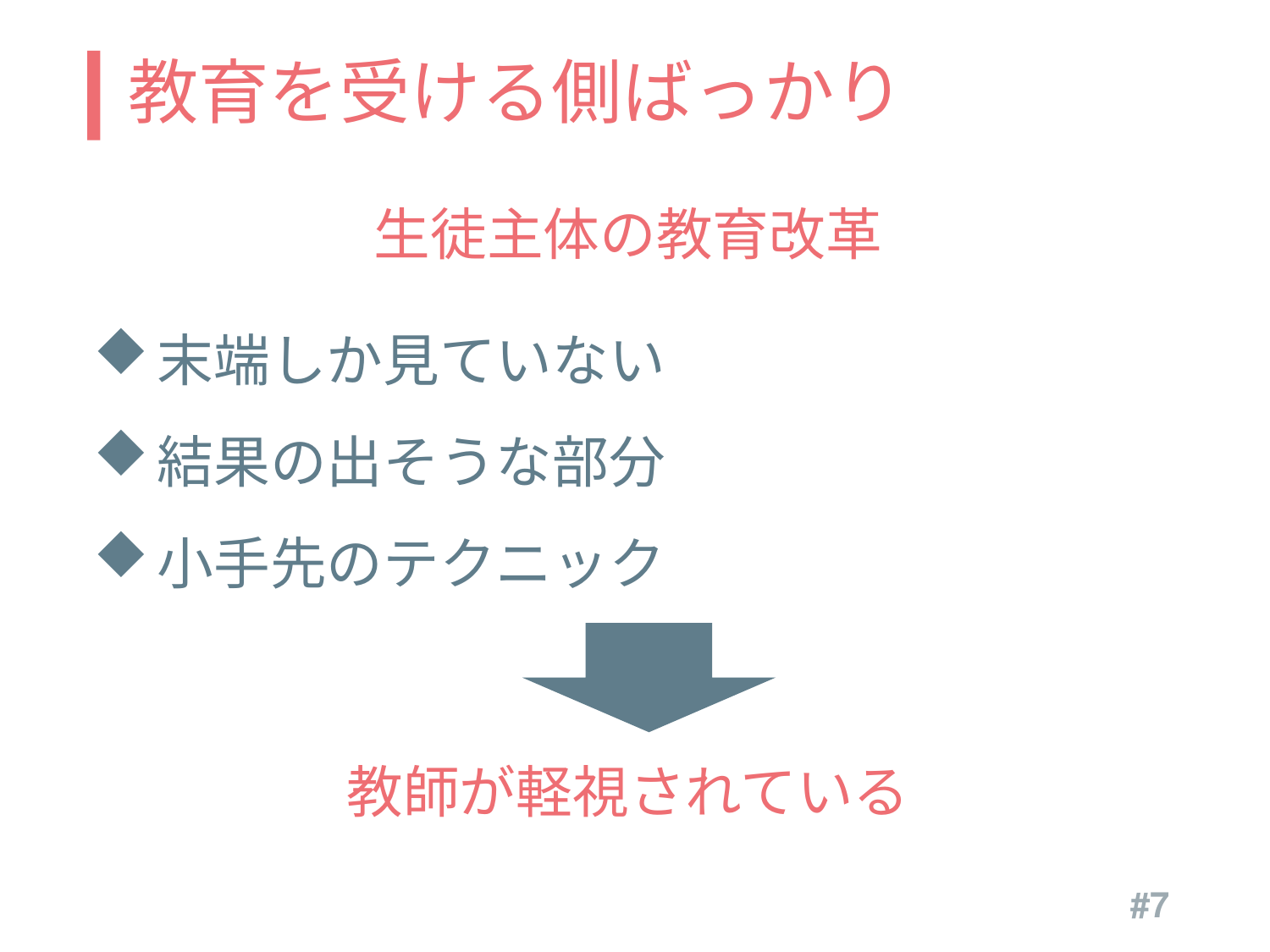

# 教育を受ける側ばっかり
生徒主体の教育改革
末端しか見ていない
結果の出そうな部分
小手先のテクニック

教師が軽視されている
#7